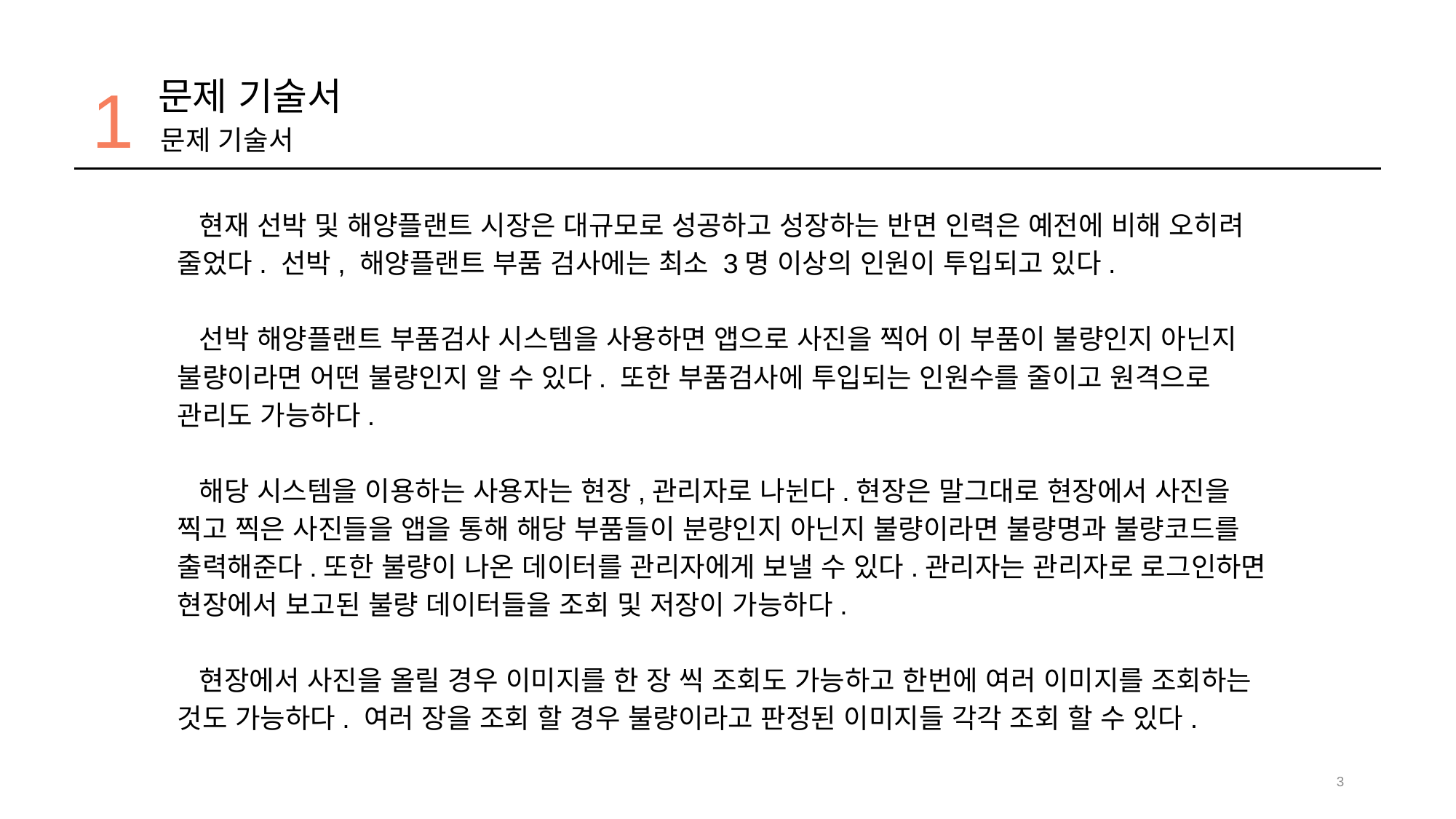

1
문제 기술서
문제 기술서
  현재 선박 및 해양플랜트 시장은 대규모로 성공하고 성장하는 반면 인력은 예전에 비해 오히려 줄었다. 선박, 해양플랜트 부품 검사에는 최소 3명 이상의 인원이 투입되고 있다.

  선박 해양플랜트 부품검사 시스템을 사용하면 앱으로 사진을 찍어 이 부품이 불량인지 아닌지 불량이라면 어떤 불량인지 알 수 있다. 또한 부품검사에 투입되는 인원수를 줄이고 원격으로 관리도 가능하다.

  해당 시스템을 이용하는 사용자는 현장,관리자로 나뉜다.현장은 말그대로 현장에서 사진을 찍고 찍은 사진들을 앱을 통해 해당 부품들이 분량인지 아닌지 불량이라면 불량명과 불량코드를 출력해준다.또한 불량이 나온 데이터를 관리자에게 보낼 수 있다.관리자는 관리자로 로그인하면 현장에서 보고된 불량 데이터들을 조회 및 저장이 가능하다.

  현장에서 사진을 올릴 경우 이미지를 한 장 씩 조회도 가능하고 한번에 여러 이미지를 조회하는 것도 가능하다. 여러 장을 조회 할 경우 불량이라고 판정된 이미지들 각각 조회 할 수 있다.
3